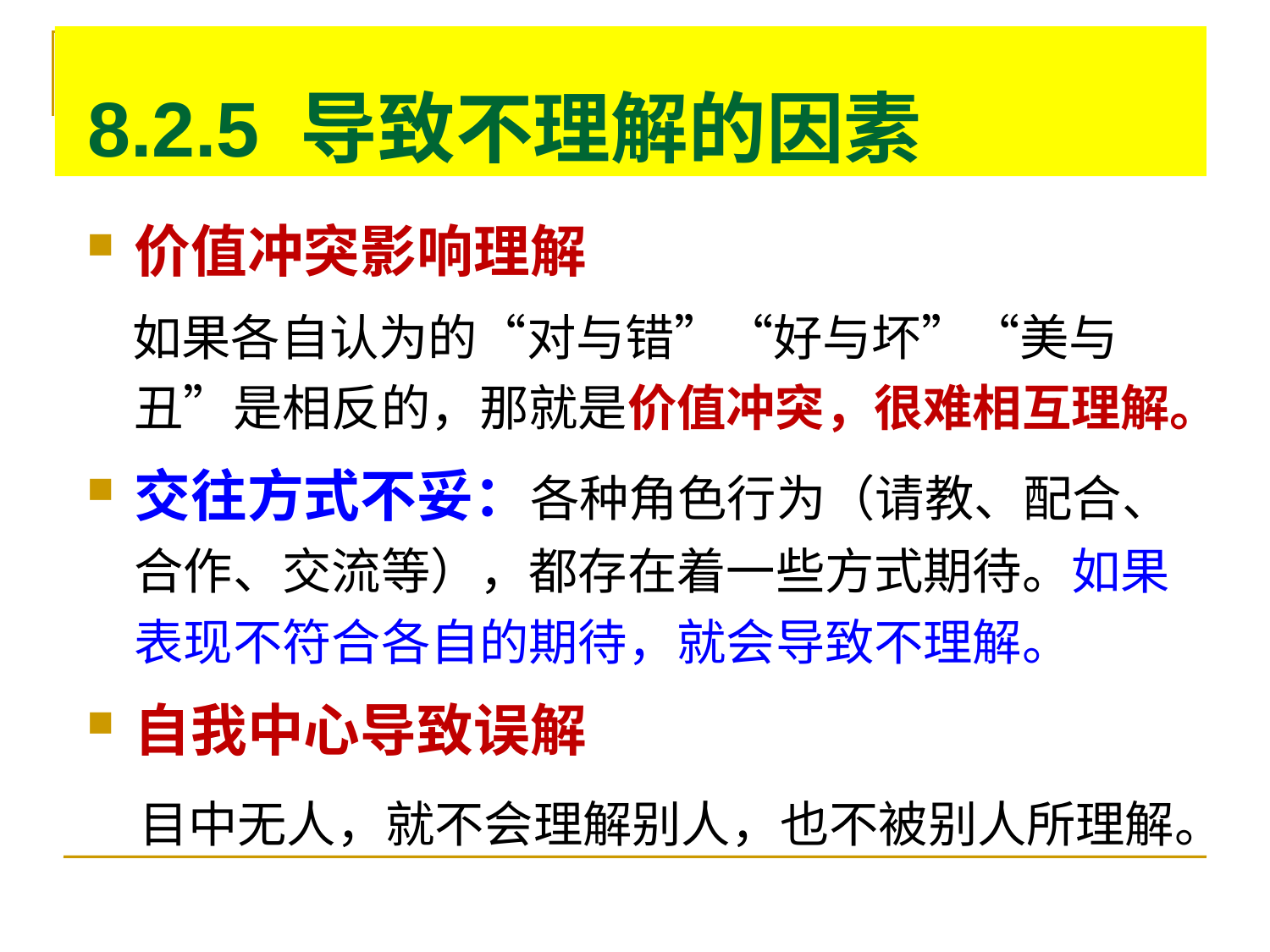

# 8.2.5 导致不理解的因素
价值冲突影响理解
   如果各自认为的“对与错”“好与坏”“美与丑”是相反的，那就是价值冲突，很难相互理解。
交往方式不妥：各种角色行为（请教、配合、合作、交流等），都存在着一些方式期待。如果表现不符合各自的期待，就会导致不理解。
自我中心导致误解
   目中无人，就不会理解别人，也不被别人所理解。

26